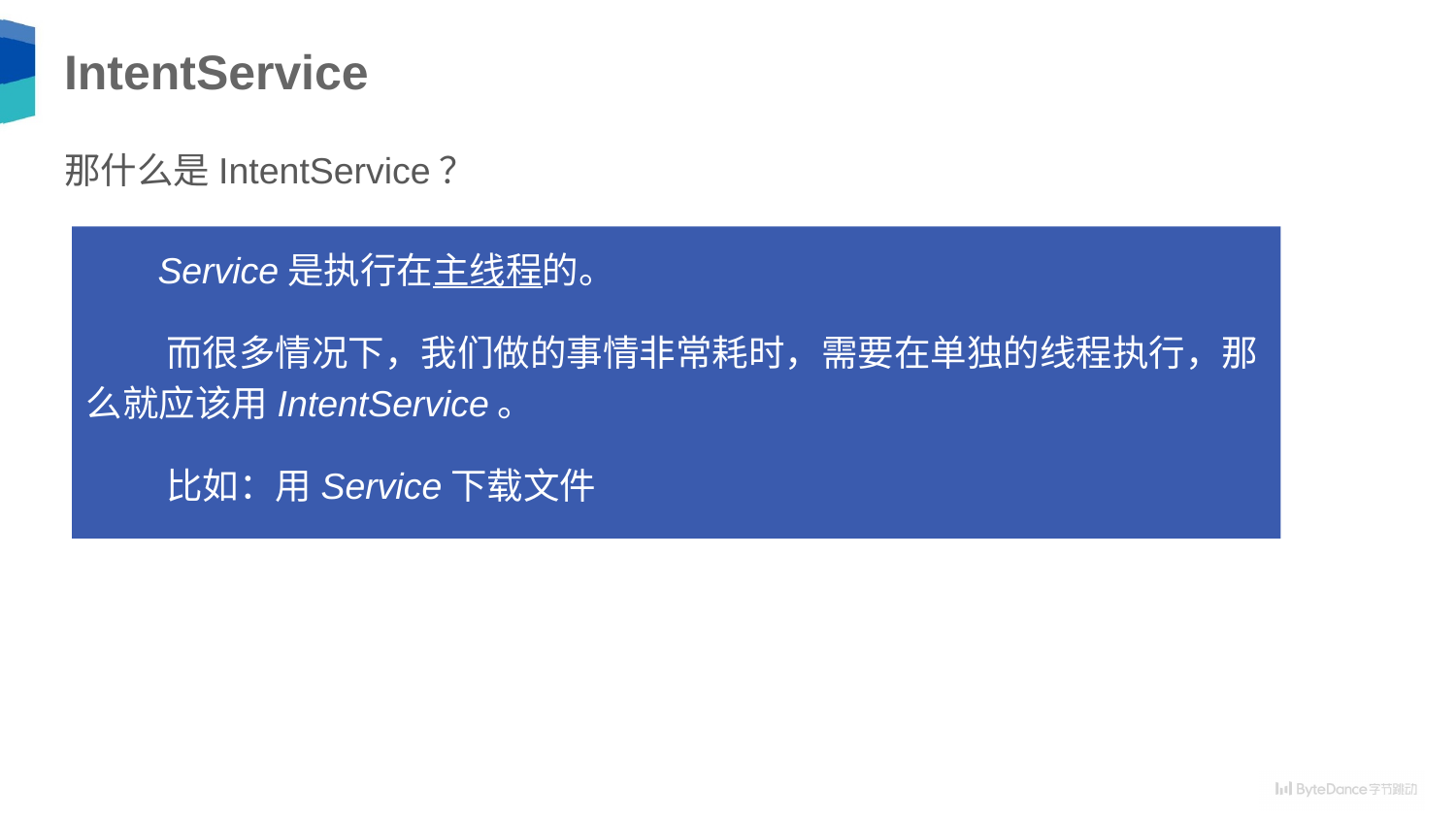

# IntentService
那什么是IntentService？

       Service是执行在主线程的。
       而很多情况下，我们做的事情非常耗时，需要在单独的线程执行，那么就应该用IntentService。
       比如：用Service下载文件